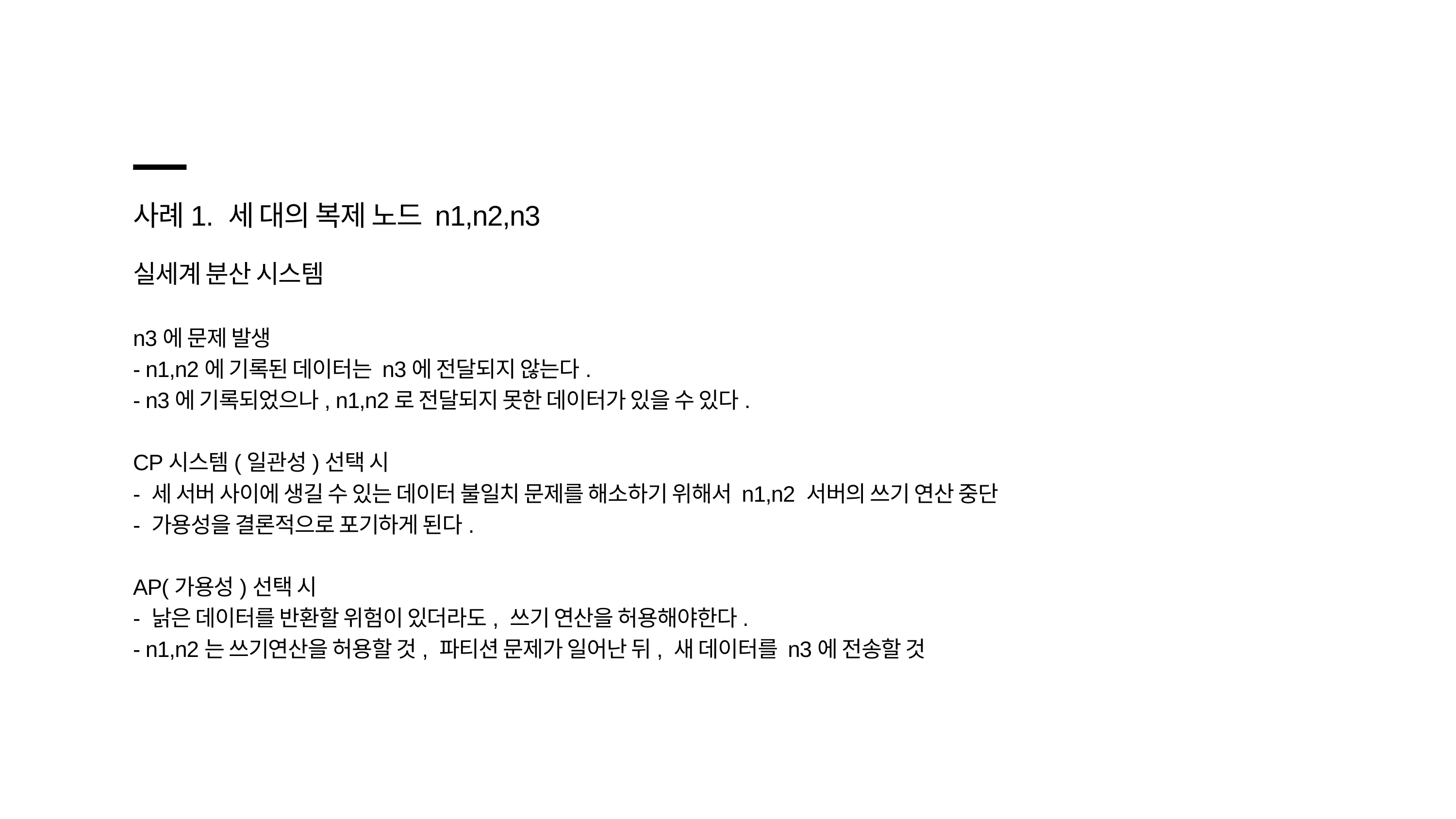

사례1. 세 대의 복제 노드 n1,n2,n3
실세계 분산 시스템

n3에 문제 발생
- n1,n2에 기록된 데이터는 n3에 전달되지 않는다.
- n3에 기록되었으나, n1,n2로 전달되지 못한 데이터가 있을 수 있다.

CP시스템(일관성)선택 시
- 세 서버 사이에 생길 수 있는 데이터 불일치 문제를 해소하기 위해서 n1,n2 서버의 쓰기 연산 중단
- 가용성을 결론적으로 포기하게 된다.

AP(가용성)선택 시
- 낡은 데이터를 반환할 위험이 있더라도, 쓰기 연산을 허용해야한다.
- n1,n2는 쓰기연산을 허용할 것, 파티션 문제가 일어난 뒤, 새 데이터를 n3에 전송할 것